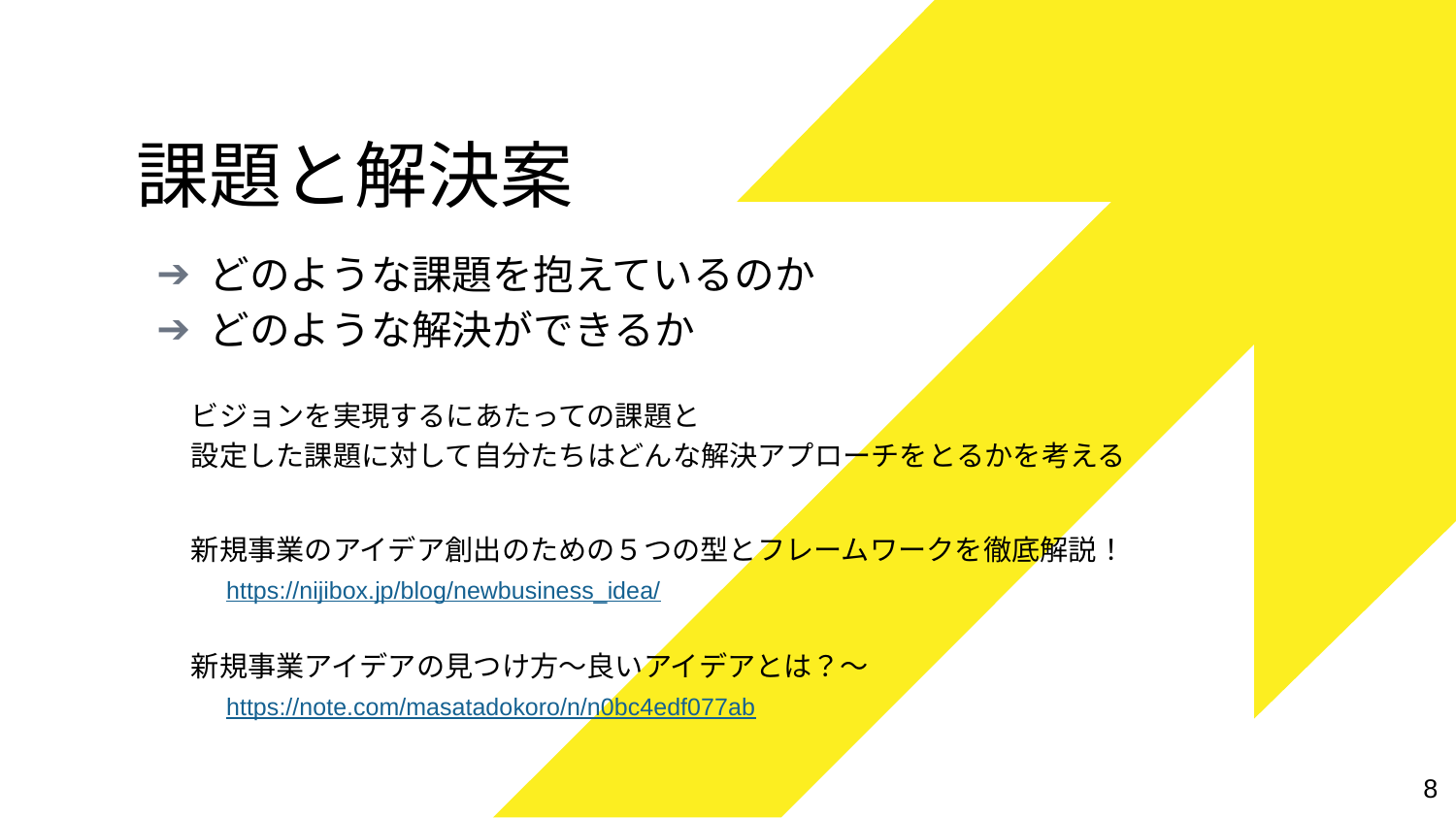

# 課題と解決案
どのような課題を抱えているのか
どのような解決ができるか
ビジョンを実現するにあたっての課題と
設定した課題に対して自分たちはどんな解決アプローチをとるかを考える
新規事業のアイデア創出のための５つの型とフレームワークを徹底解説！
　https://nijibox.jp/blog/newbusiness_idea/
新規事業アイデアの見つけ方～良いアイデアとは？～
　https://note.com/masatadokoro/n/n0bc4edf077ab

8